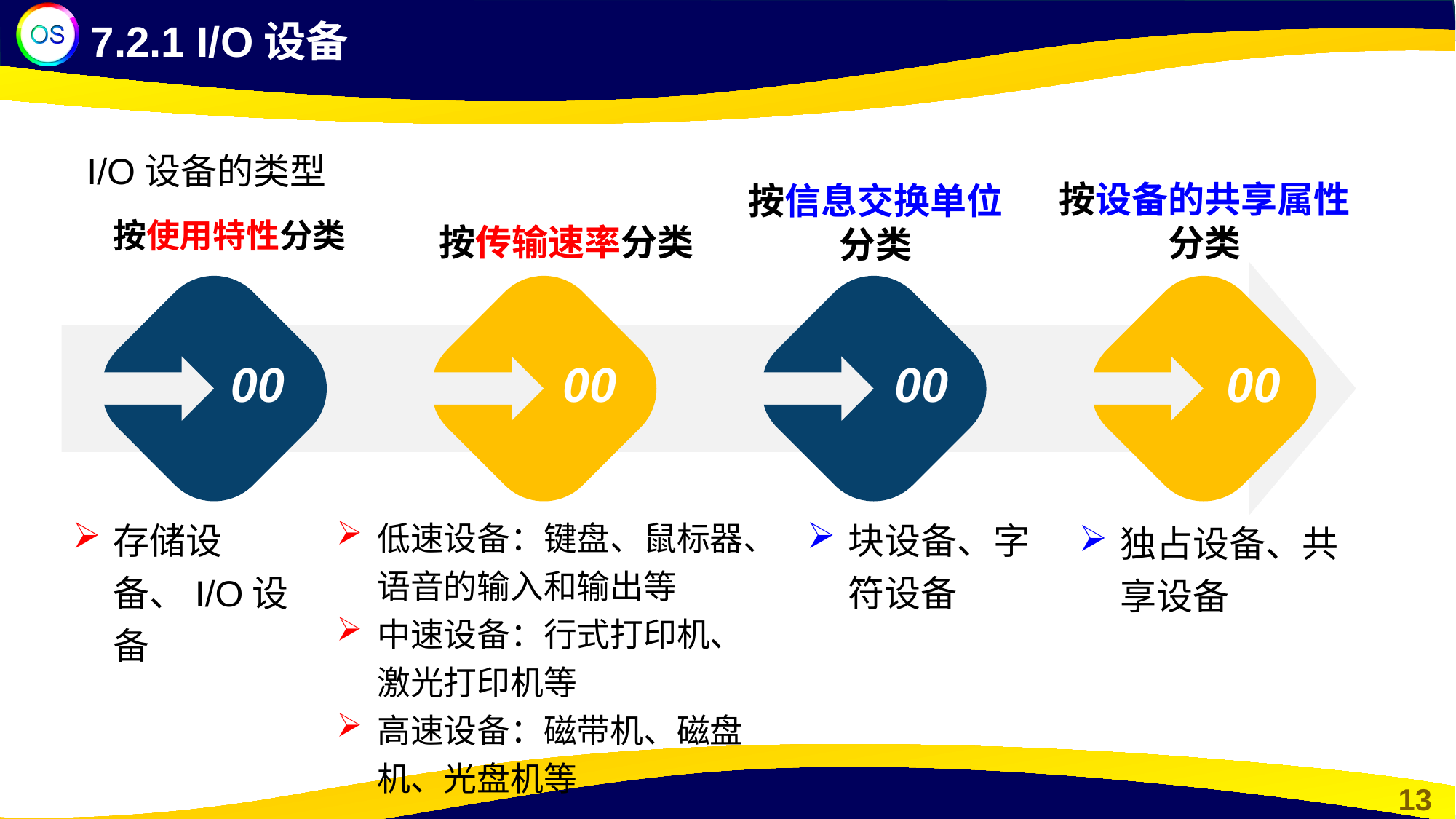

7.2.1 I/O设备
I/O设备的类型
按设备的共享属性分类
按信息交换单位分类
按使用特性分类
按传输速率分类

00
00
00
00
存储设备、I/O设备
低速设备：键盘、鼠标器、语音的输入和输出等
中速设备：行式打印机、激光打印机等
高速设备：磁带机、磁盘机、光盘机等
块设备、字符设备
独占设备、共享设备